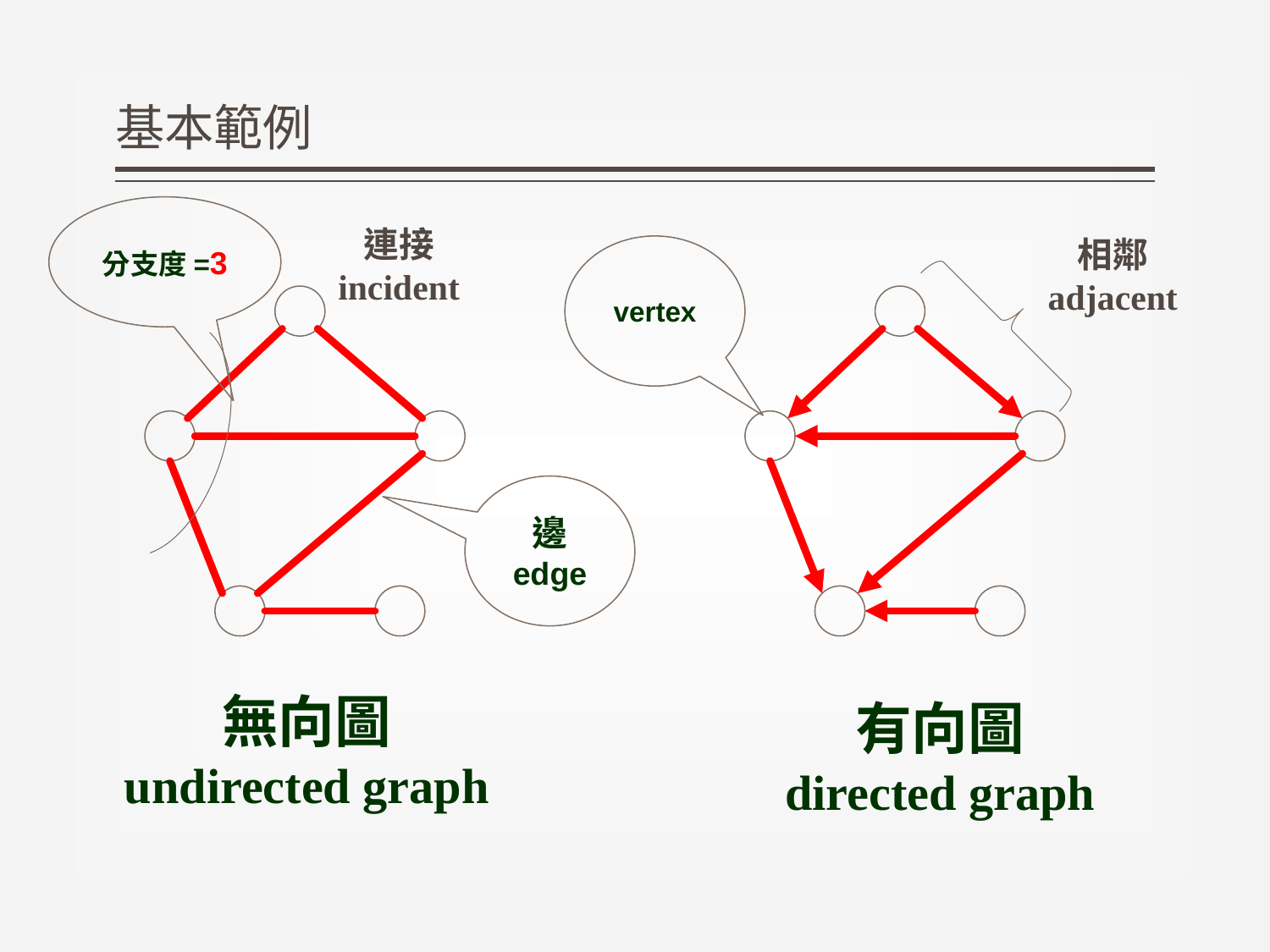

# 基本範例
分支度=3
連接
incident
相鄰
adjacent

vertex

邊
edge

無向圖
undirected graph
有向圖
directed graph